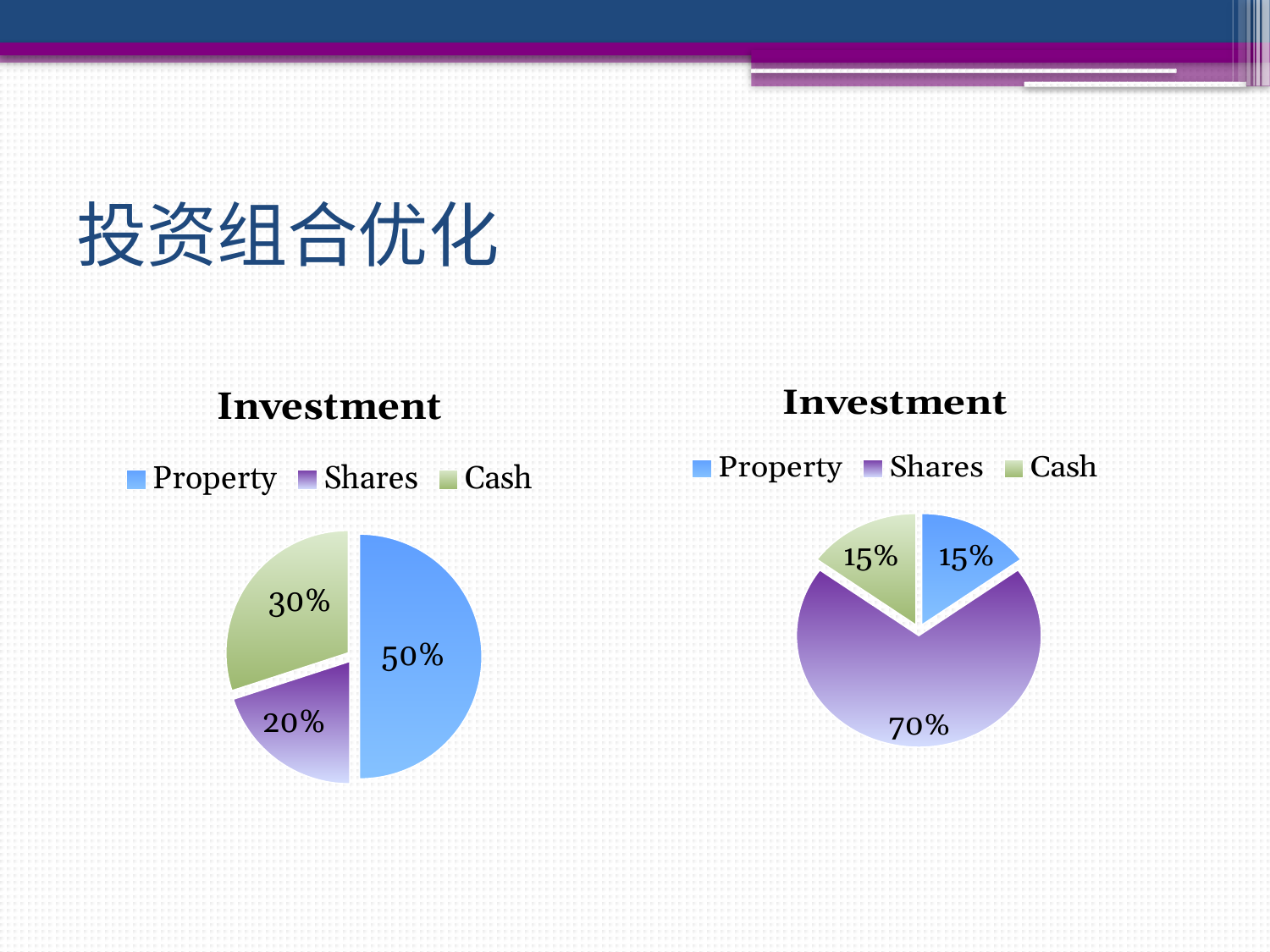

14
# 投资组合优化

### Chart: Investment

| Category | 销售额 |
|---|---|
| Property | 0.5 |
| Shares | 0.2 |
| Cash | 0.3 |

### Chart: Investment

| Category | 销售额 |
|---|---|
| Property | 0.15 |
| Shares | 0.700000000000001 |
| Cash | 0.15 |
|  |  |
| --- | --- |